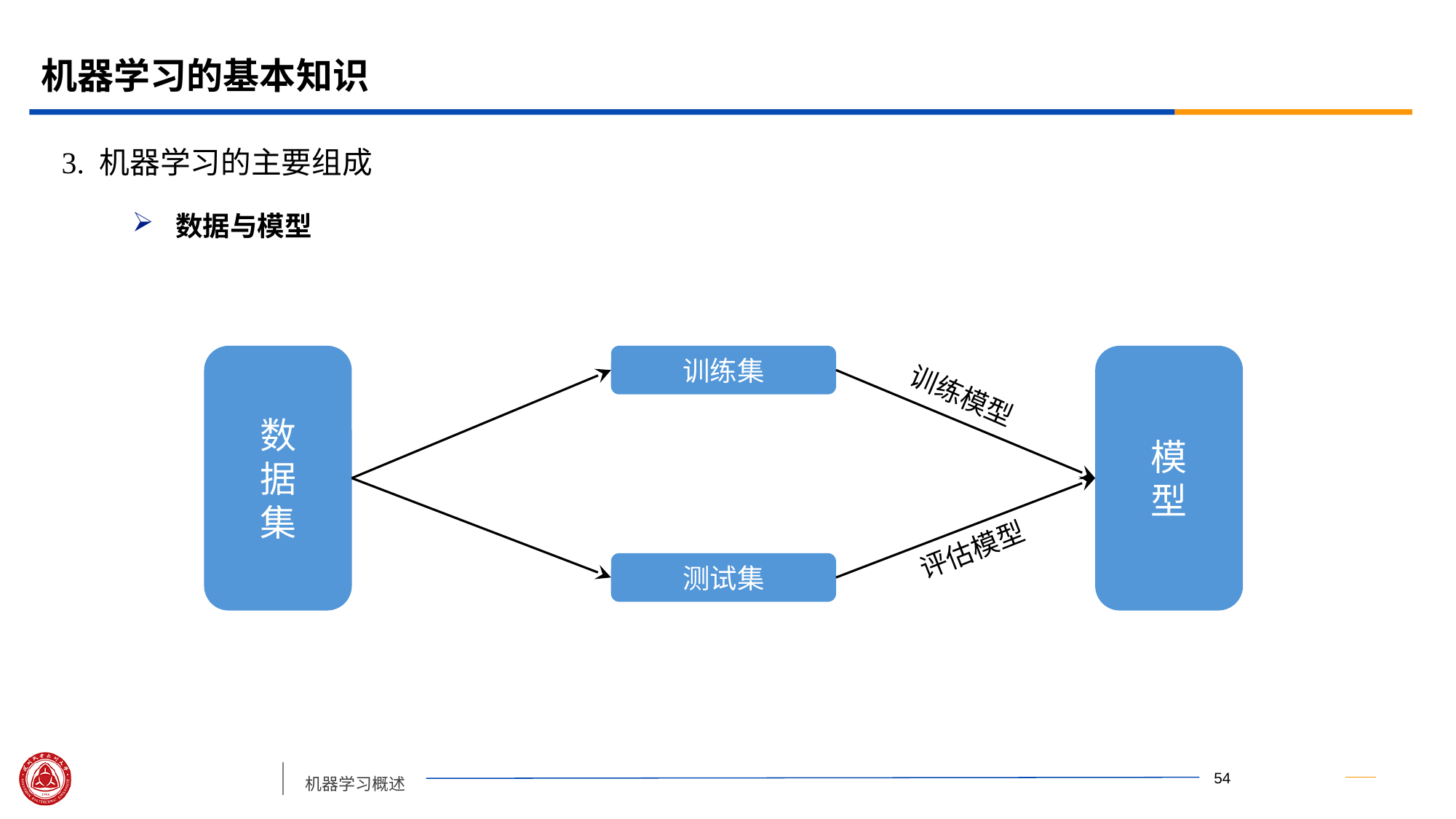

# 机器学习的基本知识
3. 机器学习的主要组成
数据与模型
数
据
集
训练集
模
型
训练模型
评估模型
测试集